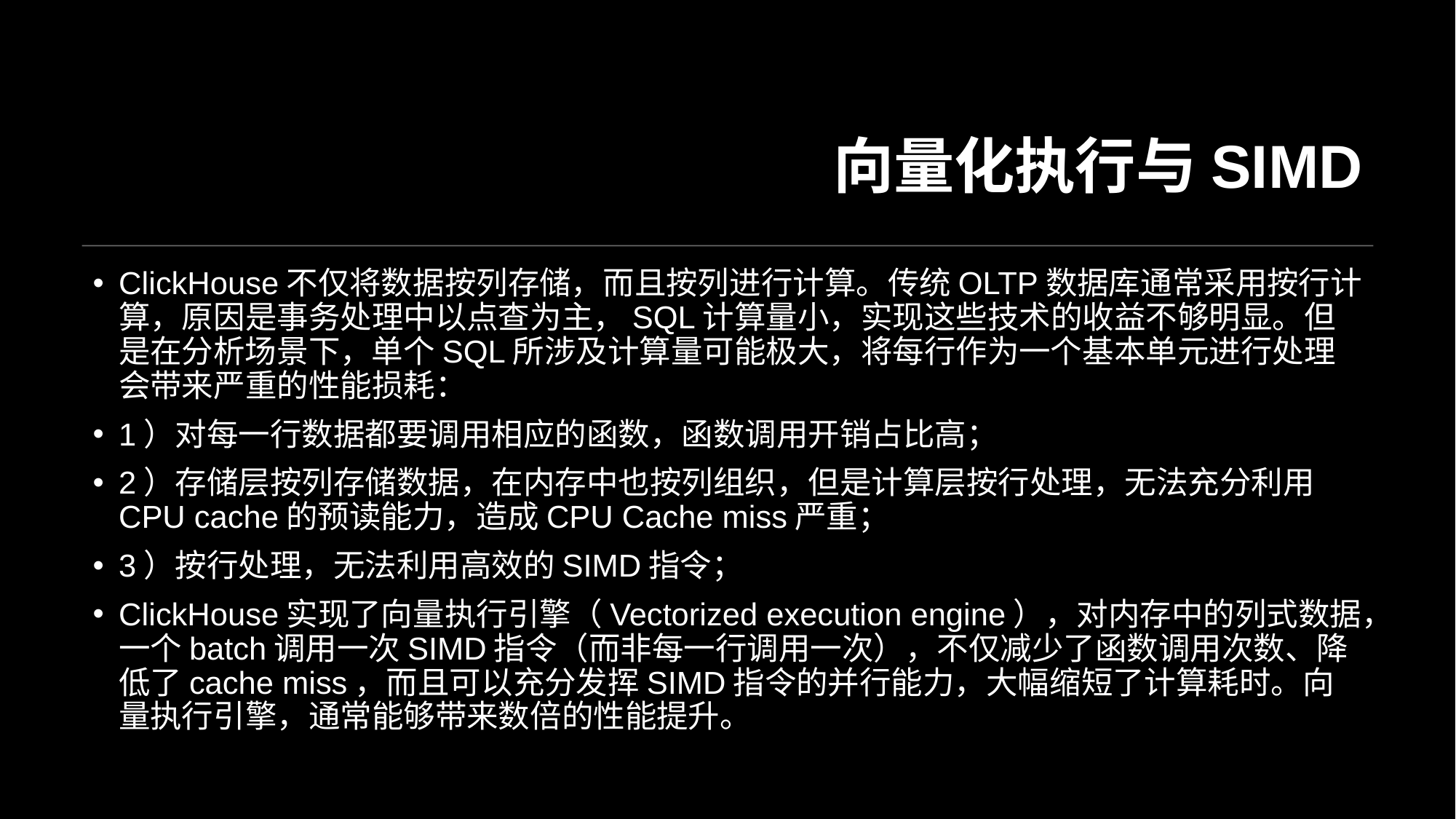

# 向量化执行与SIMD
ClickHouse不仅将数据按列存储，而且按列进行计算。传统OLTP数据库通常采用按行计算，原因是事务处理中以点查为主，SQL计算量小，实现这些技术的收益不够明显。但是在分析场景下，单个SQL所涉及计算量可能极大，将每行作为一个基本单元进行处理会带来严重的性能损耗：
1）对每一行数据都要调用相应的函数，函数调用开销占比高；
2）存储层按列存储数据，在内存中也按列组织，但是计算层按行处理，无法充分利用CPU cache的预读能力，造成CPU Cache miss严重；
3）按行处理，无法利用高效的SIMD指令；
ClickHouse实现了向量执行引擎（Vectorized execution engine），对内存中的列式数据，一个batch调用一次SIMD指令（而非每一行调用一次），不仅减少了函数调用次数、降低了cache miss，而且可以充分发挥SIMD指令的并行能力，大幅缩短了计算耗时。向量执行引擎，通常能够带来数倍的性能提升。